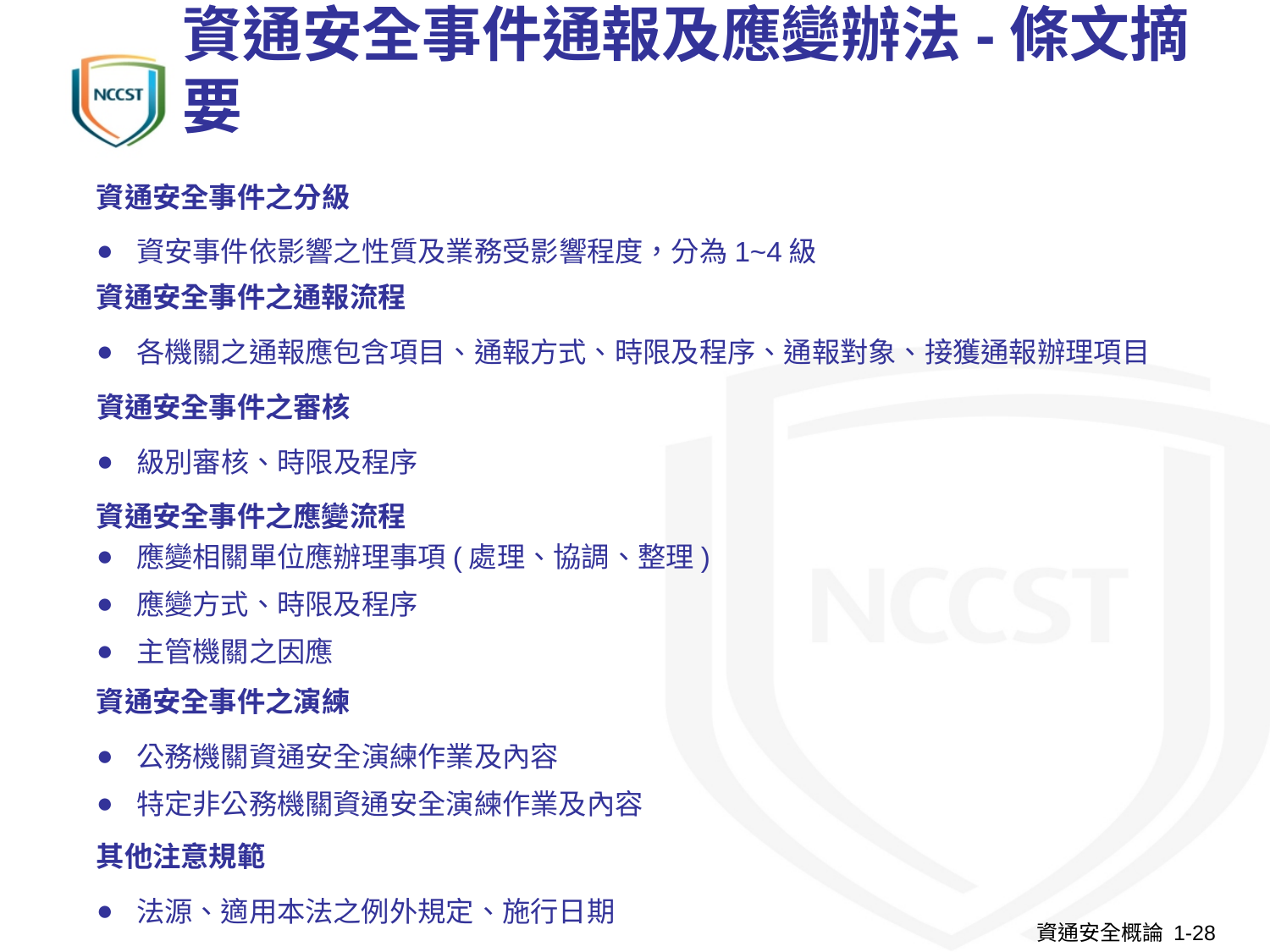

# 資通安全事件通報及應變辦法-條文摘要
資通安全事件之分級
資安事件依影響之性質及業務受影響程度，分為1~4級
資通安全事件之通報流程
各機關之通報應包含項目、通報方式、時限及程序、通報對象、接獲通報辦理項目
資通安全事件之審核
級別審核、時限及程序
資通安全事件之應變流程
應變相關單位應辦理事項(處理、協調、整理)
應變方式、時限及程序
主管機關之因應
資通安全事件之演練
公務機關資通安全演練作業及內容
特定非公務機關資通安全演練作業及內容
其他注意規範
法源、適用本法之例外規定、施行日期